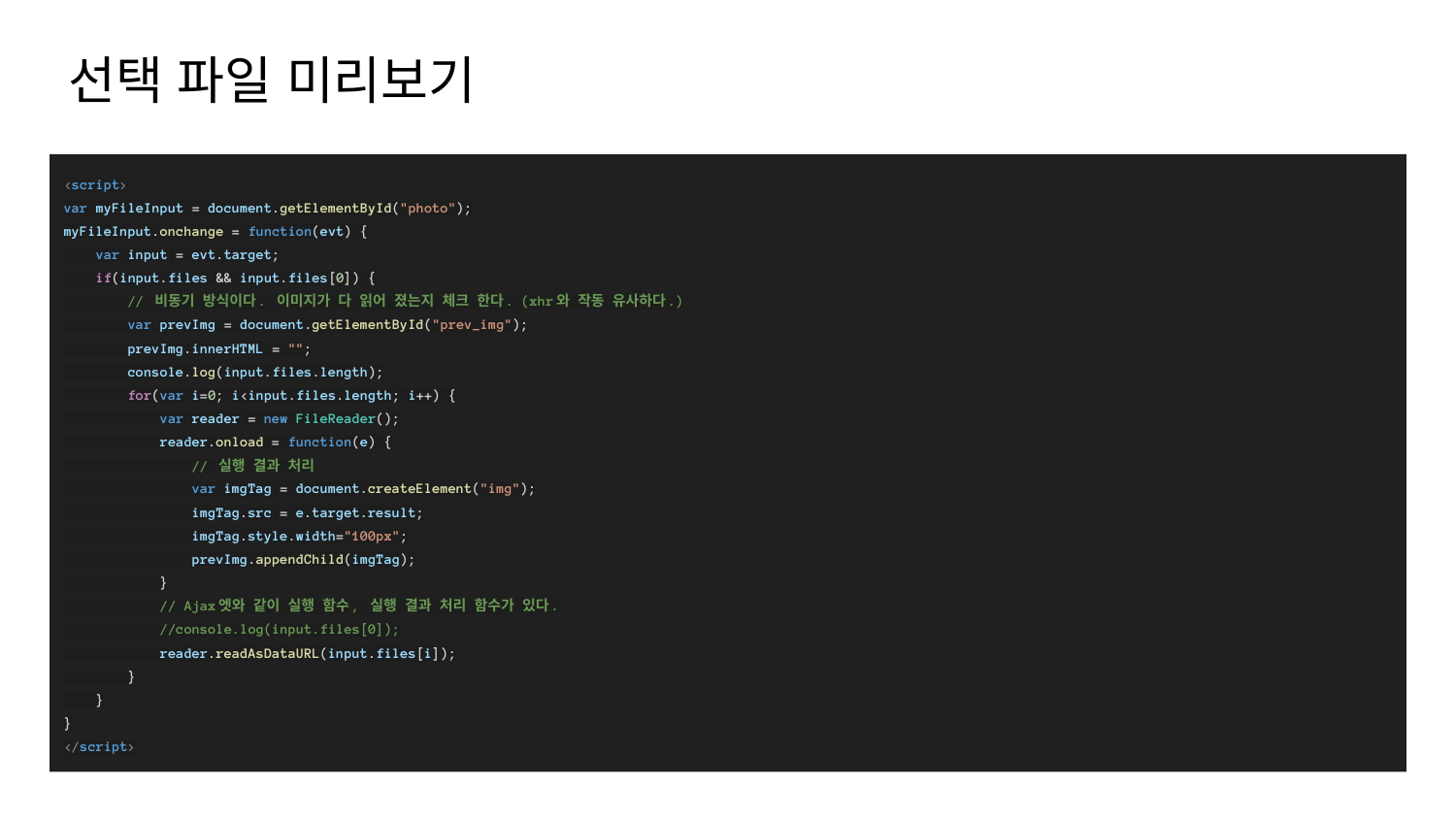

# 선택 파일 미리보기
<script>
var myFileInput = document.getElementById("photo");
myFileInput.onchange = function(evt) {
    var input = evt.target;
    if(input.files && input.files[0]) {
        // 비동기 방식이다. 이미지가 다 읽어 졌는지 체크 한다. (xhr와 작동 유사하다.)
        var prevImg = document.getElementById("prev_img");
        prevImg.innerHTML = "";
        console.log(input.files.length);
        for(var i=0; i<input.files.length; i++) {
            var reader = new FileReader();
            reader.onload = function(e) {
                // 실행 결과 처리
                var imgTag = document.createElement("img");
                imgTag.src = e.target.result;
                imgTag.style.width="100px";
                prevImg.appendChild(imgTag);
            }
            // Ajax엣와 같이 실행 함수, 실행 결과 처리 함수가 있다.
            //console.log(input.files[0]);
            reader.readAsDataURL(input.files[i]);
        }
    }
}
</script>